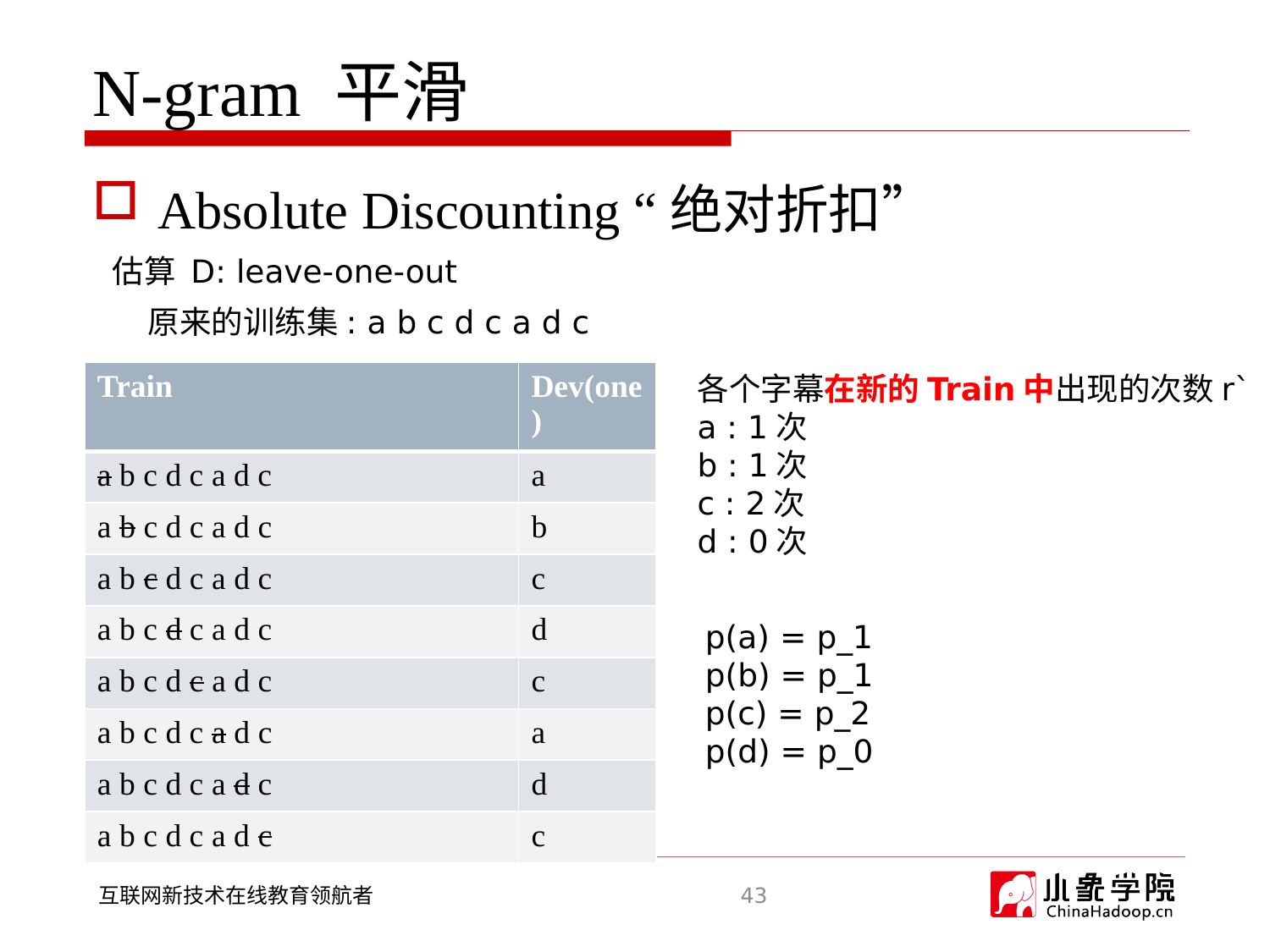

# N-gram 平滑
Absolute Discounting “绝对折扣”
估算 D: leave-one-out
原来的训练集: a b c d c a d c
| Train | Dev(one) |
| --- | --- |
| a b c d c a d c | a |
| a b c d c a d c | b |
| a b c d c a d c | c |
| a b c d c a d c | d |
| a b c d c a d c | c |
| a b c d c a d c | a |
| a b c d c a d c | d |
| a b c d c a d c | c |
各个字幕在新的Train中出现的次数r`
a : 1次
b : 1次
c : 2次
d : 0次
p(a) = p_1
p(b) = p_1
p(c) = p_2
p(d) = p_0
43